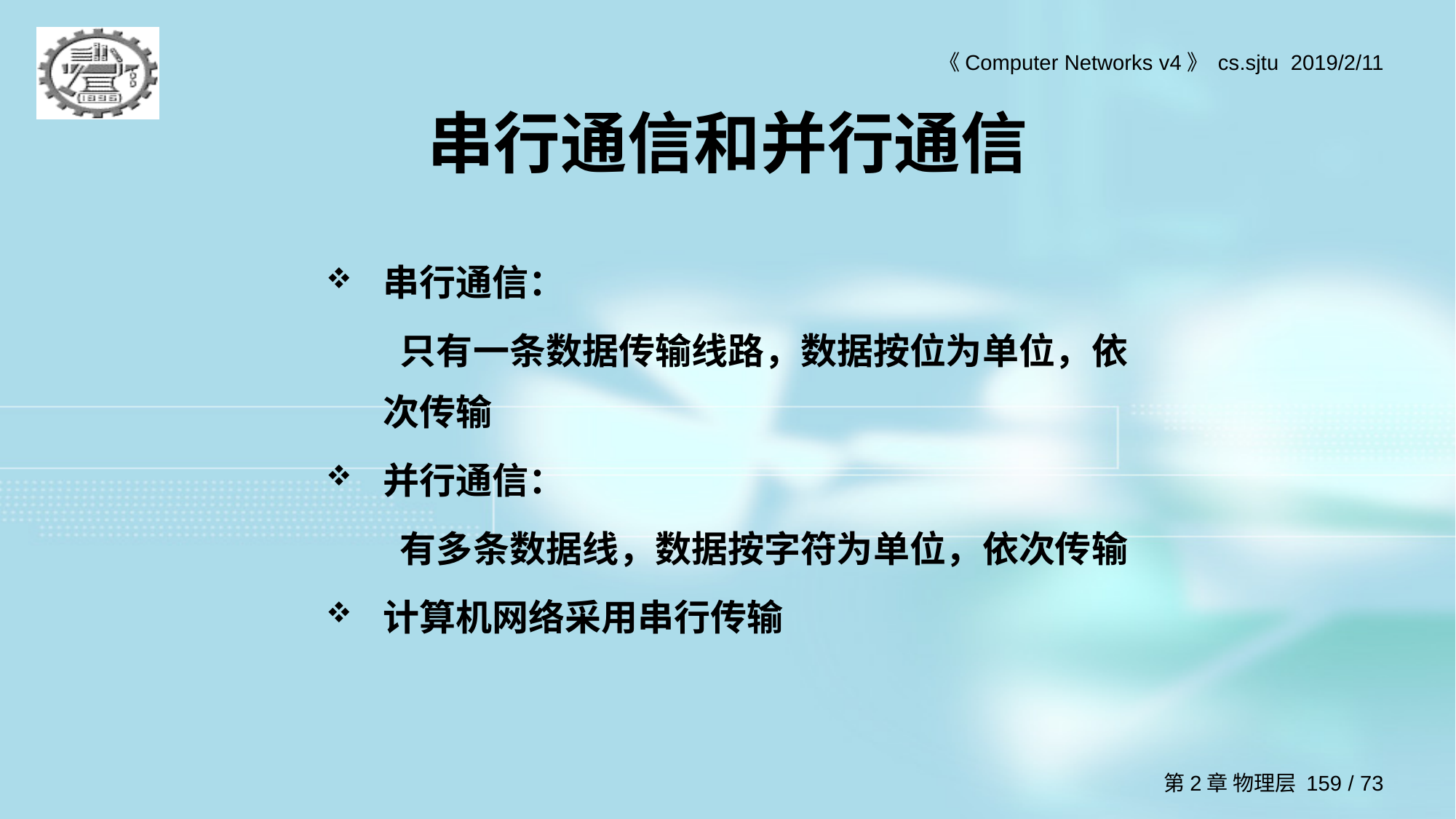

# 串行通信和并行通信
串行通信：
        只有一条数据传输线路，数据按位为单位，依次传输
并行通信：
        有多条数据线，数据按字符为单位，依次传输
计算机网络采用串行传输